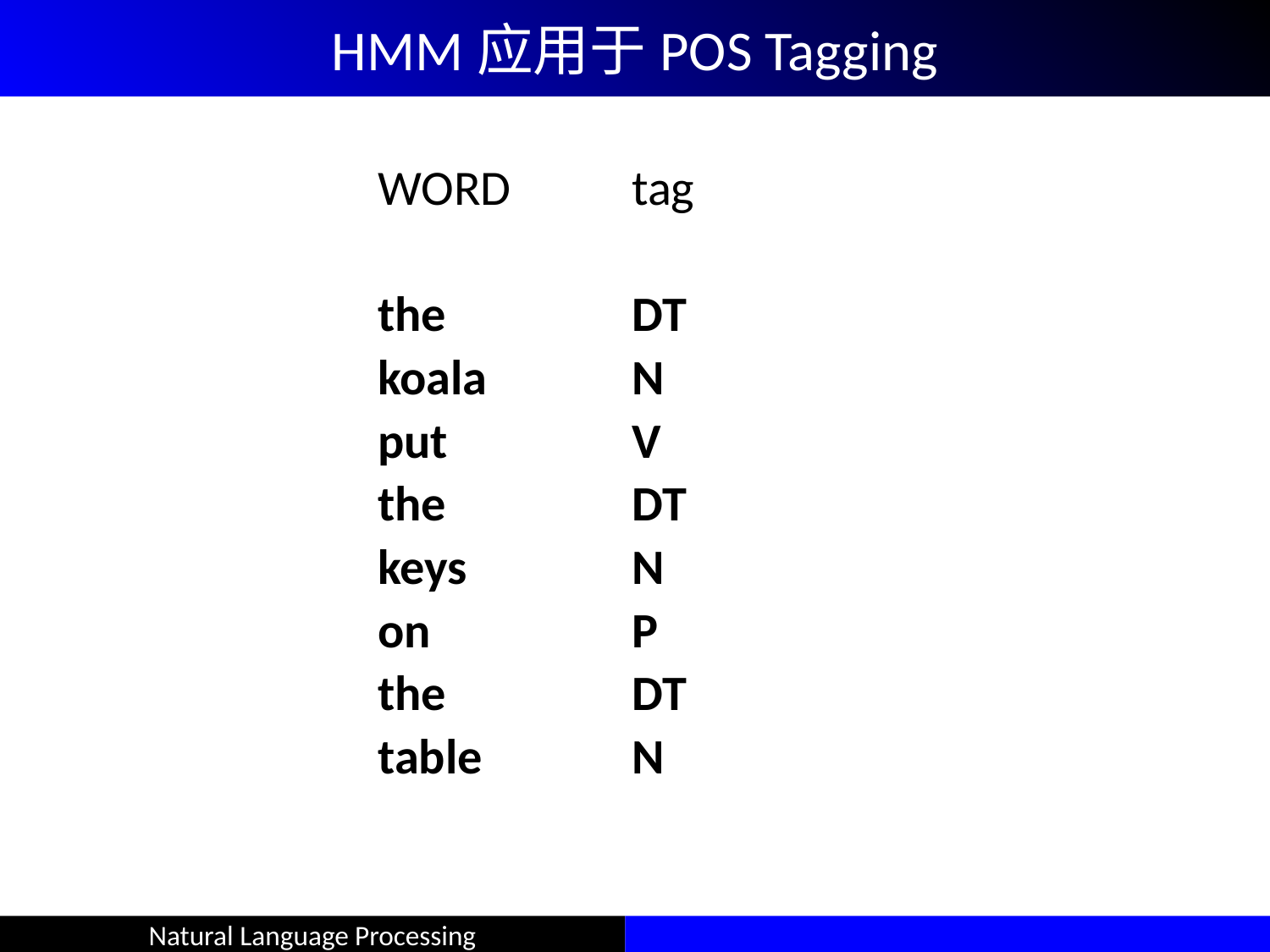

# HMM应用于POS Tagging
			WORD	tag

			the		DT
			koala		N
			put 		V
			the 		DT
			keys		N
			on		P
			the		DT
			table		N